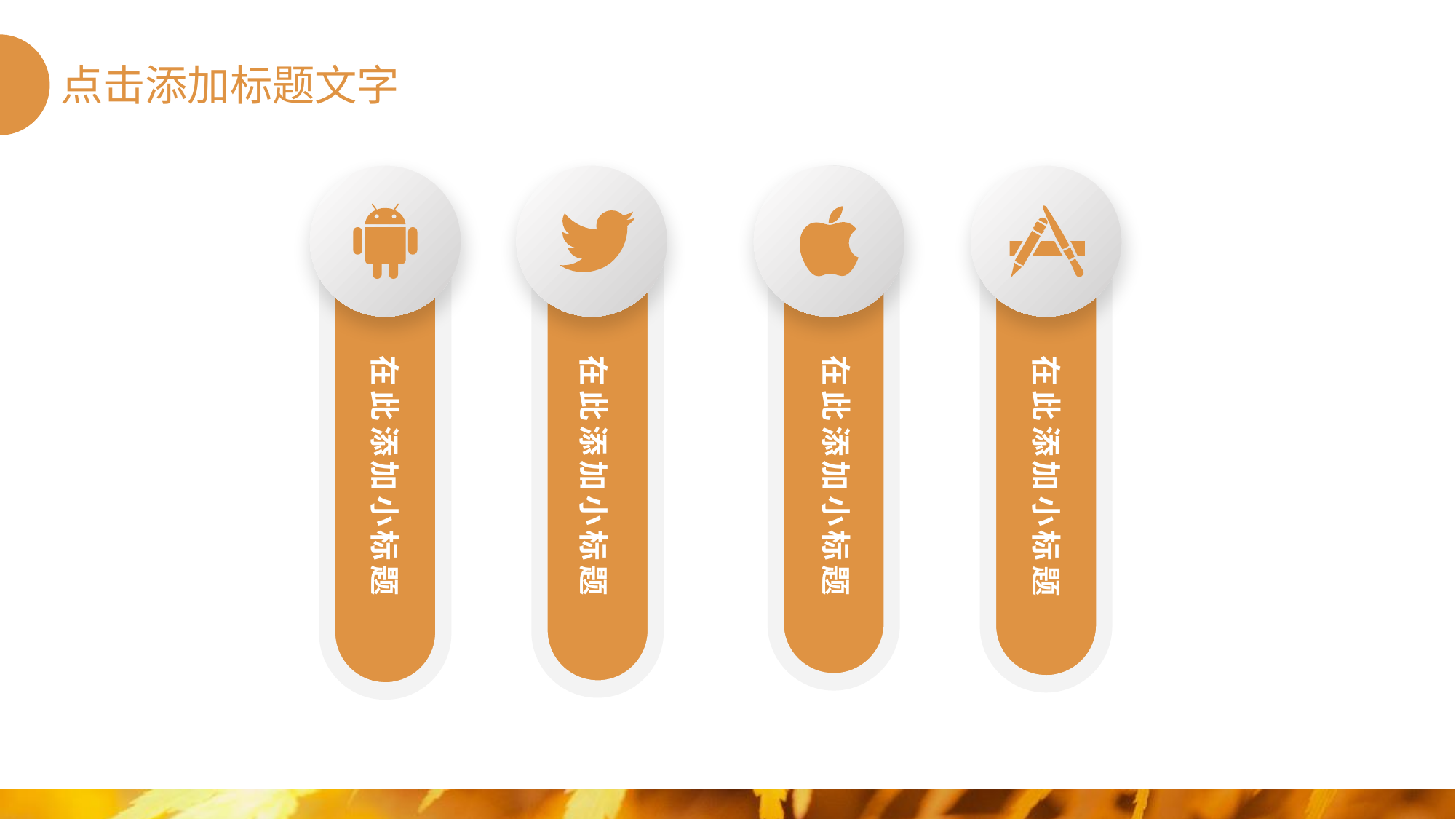

点击添加标题文字

在此添加小标题
在此添加小标题
在此添加小标题
在此添加小标题